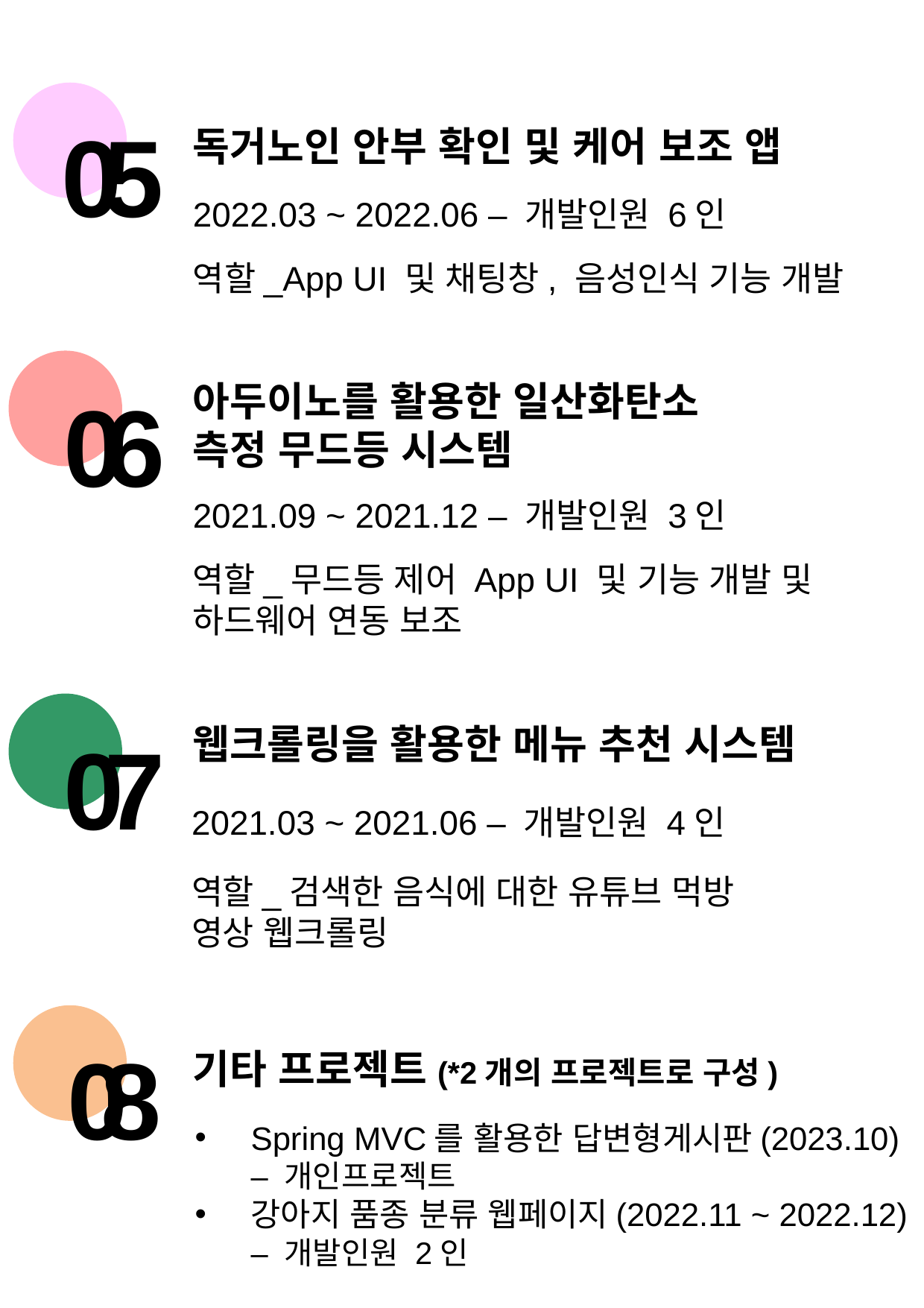

0  5
독거노인 안부 확인 및 케어 보조 앱
2022.03 ~ 2022.06 – 개발인원 6인
역할_App UI 및 채팅창, 음성인식 기능 개발

아두이노를 활용한 일산화탄소
측정 무드등 시스템
0  6
2021.09 ~ 2021.12 – 개발인원 3인
역할_무드등 제어 App UI 및 기능 개발 및
하드웨어 연동 보조

웹크롤링을 활용한 메뉴 추천 시스템
0  7
2021.03 ~ 2021.06 – 개발인원 4인
역할_검색한 음식에 대한 유튜브 먹방
영상 웹크롤링

08
기타 프로젝트(*2개의 프로젝트로 구성)

Spring MVC를 활용한 답변형게시판(2023.10) – 개인프로젝트
강아지 품종 분류 웹페이지(2022.11 ~ 2022.12) – 개발인원 2인